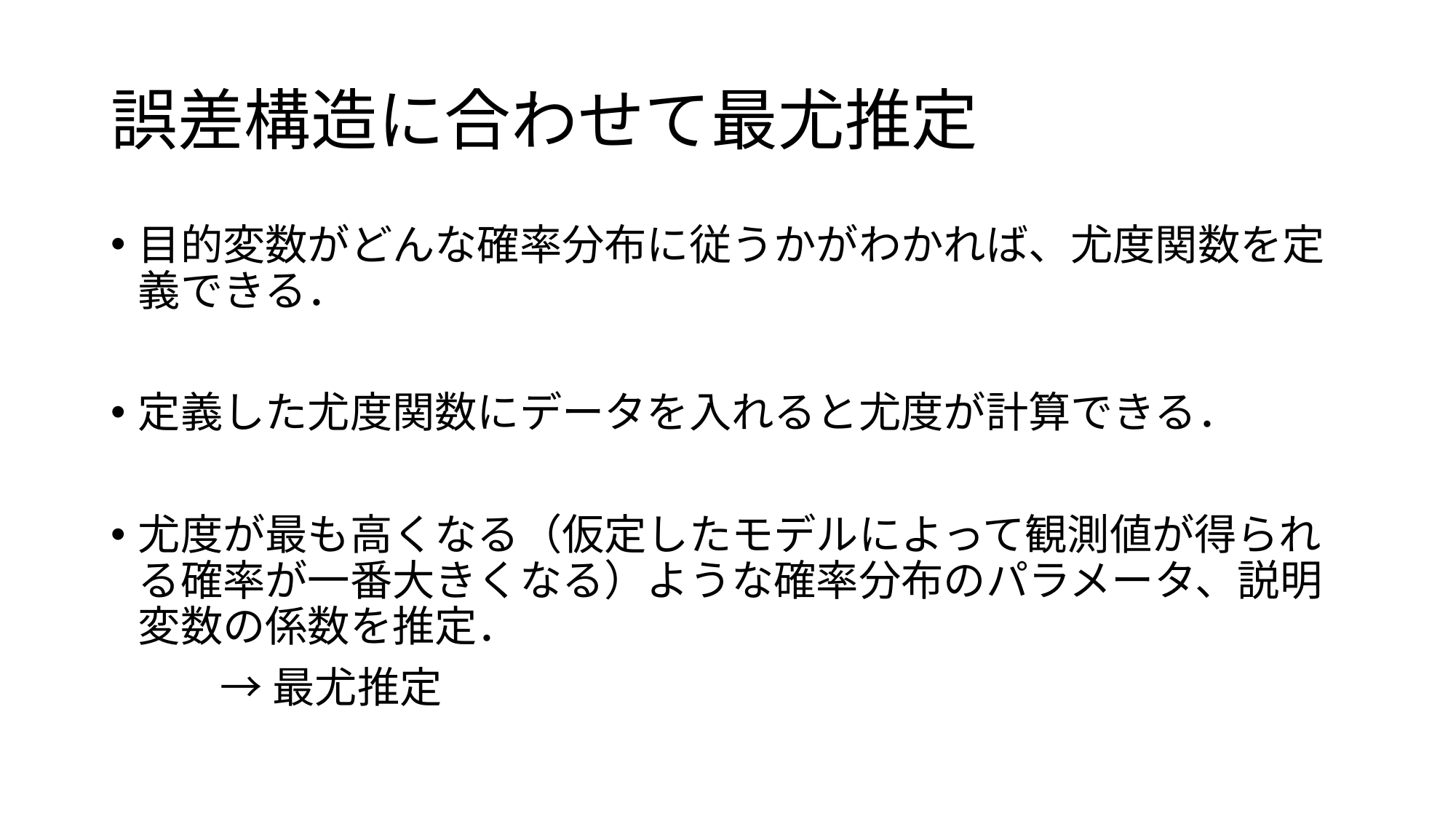

# 誤差構造に合わせて最尤推定
目的変数がどんな確率分布に従うかがわかれば、尤度関数を定義できる．

定義した尤度関数にデータを入れると尤度が計算できる．

尤度が最も高くなる（仮定したモデルによって観測値が得られる確率が一番大きくなる）ような確率分布のパラメータ、説明変数の係数を推定．
	→最尤推定